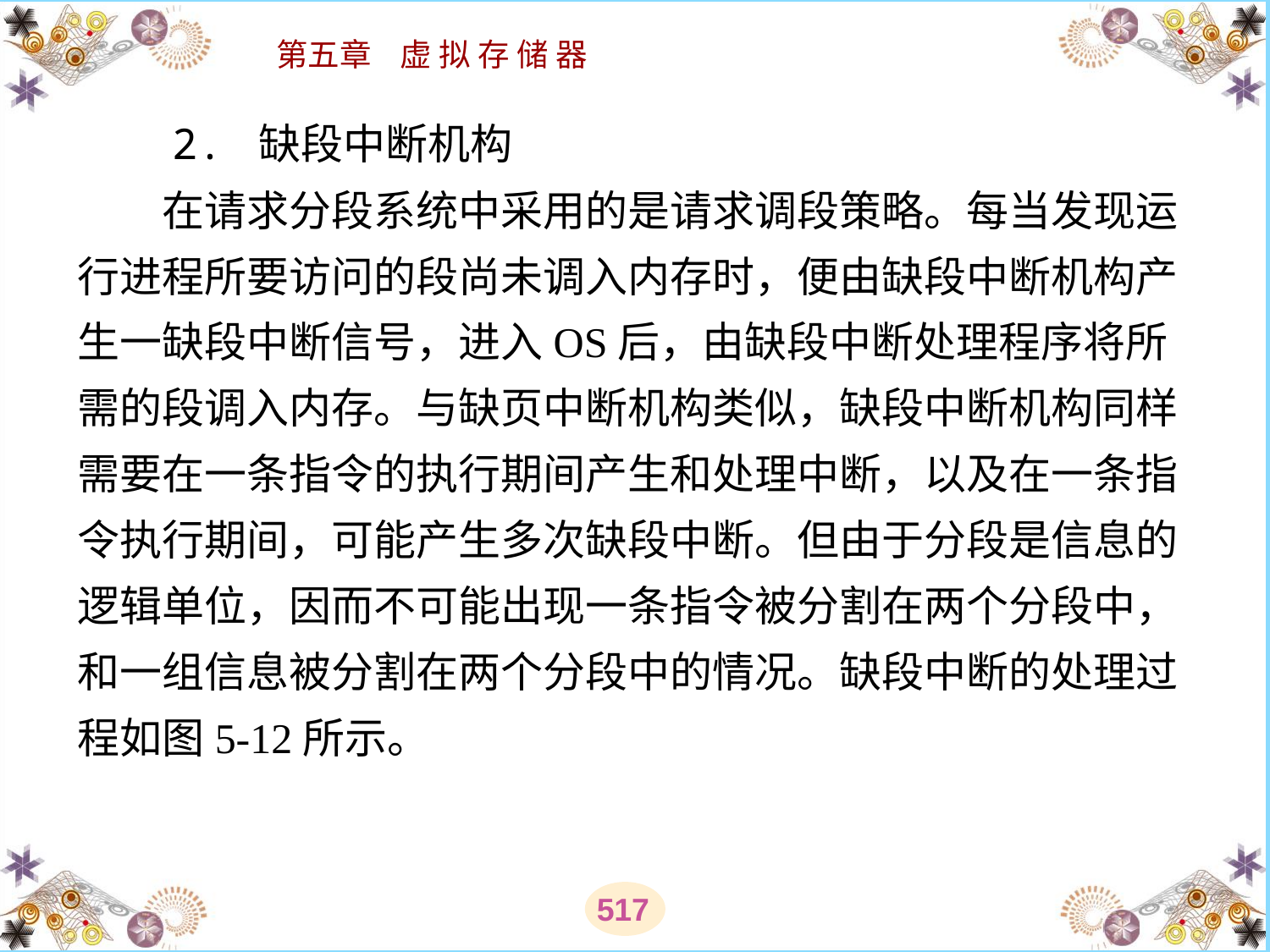

# 2. 缺段中断机构 　　在请求分段系统中采用的是请求调段策略。每当发现运行进程所要访问的段尚未调入内存时，便由缺段中断机构产生一缺段中断信号，进入OS后，由缺段中断处理程序将所需的段调入内存。与缺页中断机构类似，缺段中断机构同样需要在一条指令的执行期间产生和处理中断，以及在一条指令执行期间，可能产生多次缺段中断。但由于分段是信息的逻辑单位，因而不可能出现一条指令被分割在两个分段中，和一组信息被分割在两个分段中的情况。缺段中断的处理过程如图5-12所示。